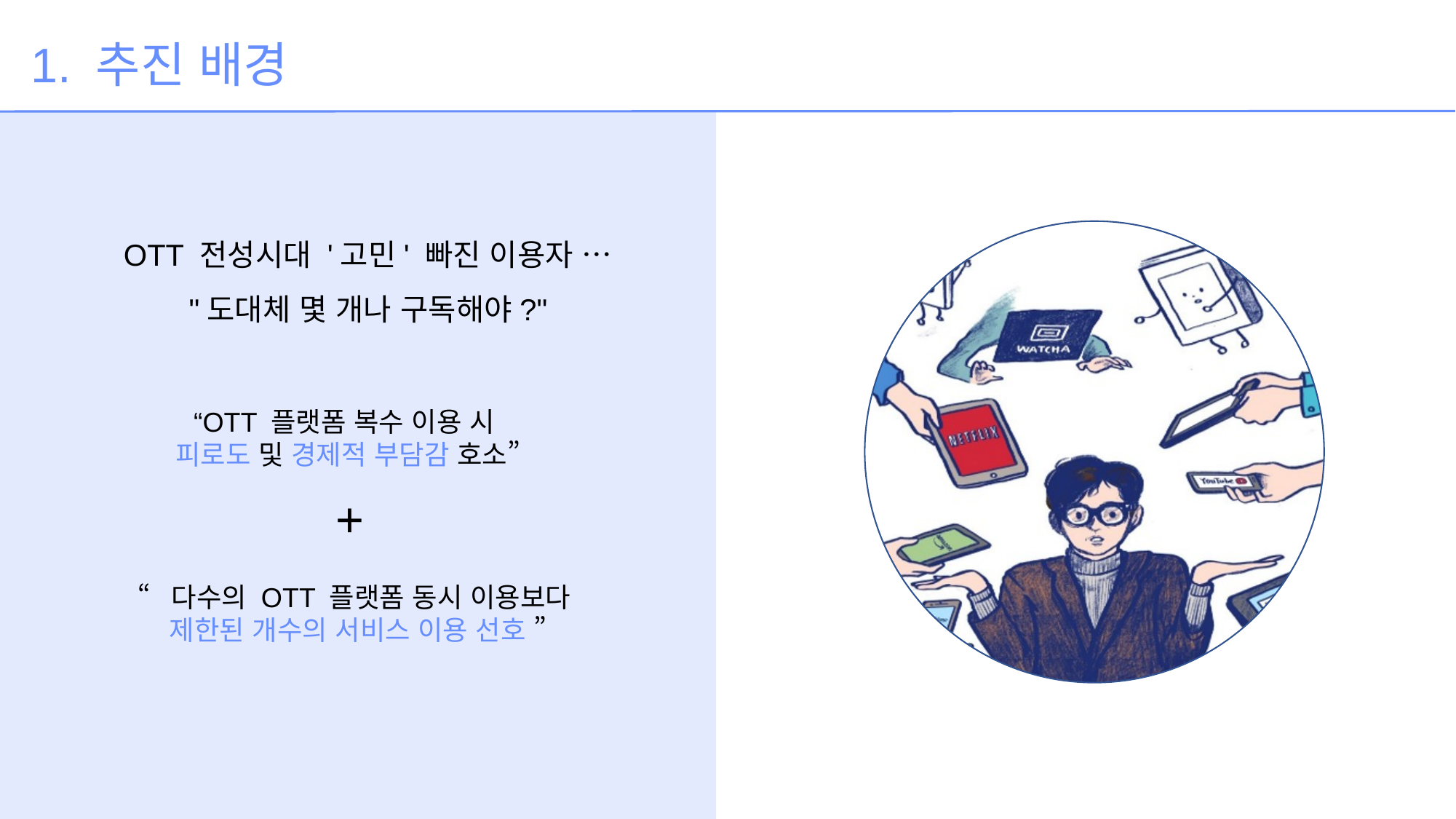

1. 추진 배경

OTT 전성시대 '고민' 빠진 이용자 …
"도대체 몇 개나 구독해야?"

“OTT 플랫폼 복수 이용 시
피로도 및 경제적 부담감 호소”
+
“다수의 OTT 플랫폼 동시 이용보다
제한된 개수의 서비스 이용 선호 ”